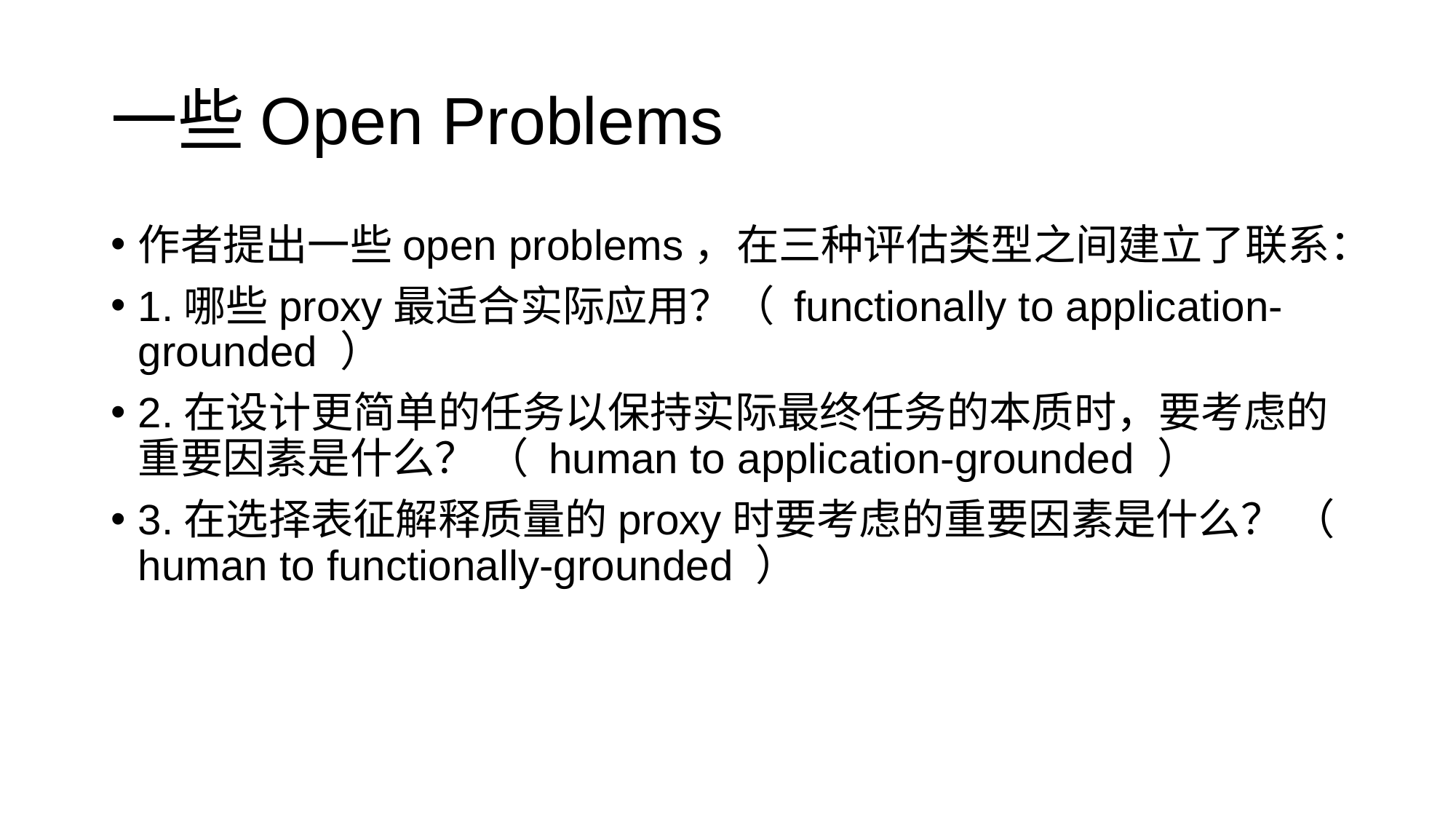

# 一些Open Problems
作者提出一些open problems，在三种评估类型之间建立了联系：
1.哪些proxy最适合实际应用？（ functionally to application-grounded ）
2.在设计更简单的任务以保持实际最终任务的本质时，要考虑的重要因素是什么？ （ human to application-grounded ）
3.在选择表征解释质量的proxy时要考虑的重要因素是什么？ （ human to functionally-grounded ）